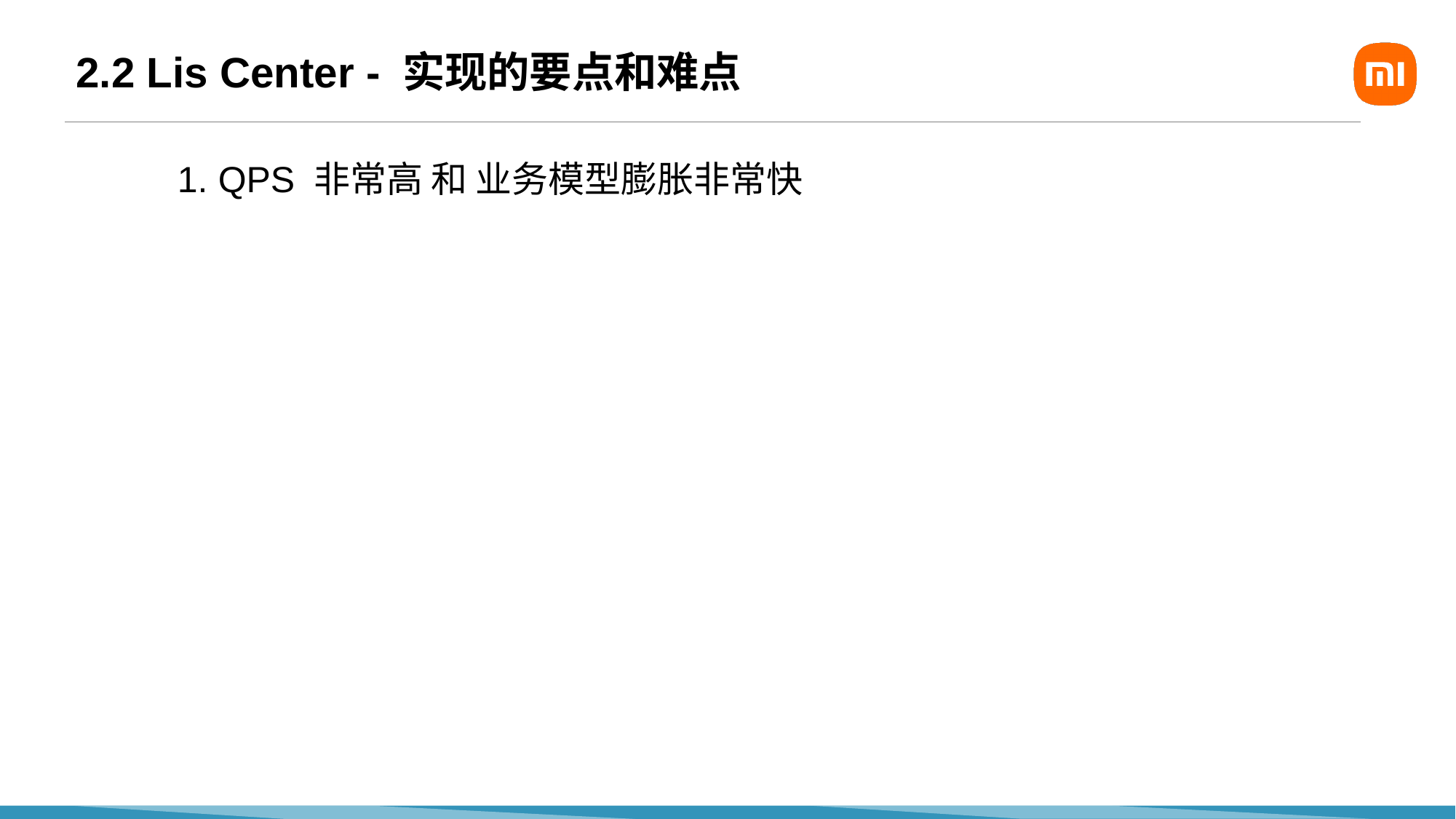

# 2.2 Lis Center - 实现的要点和难点
1. QPS 非常高 和 业务模型膨胀非常快